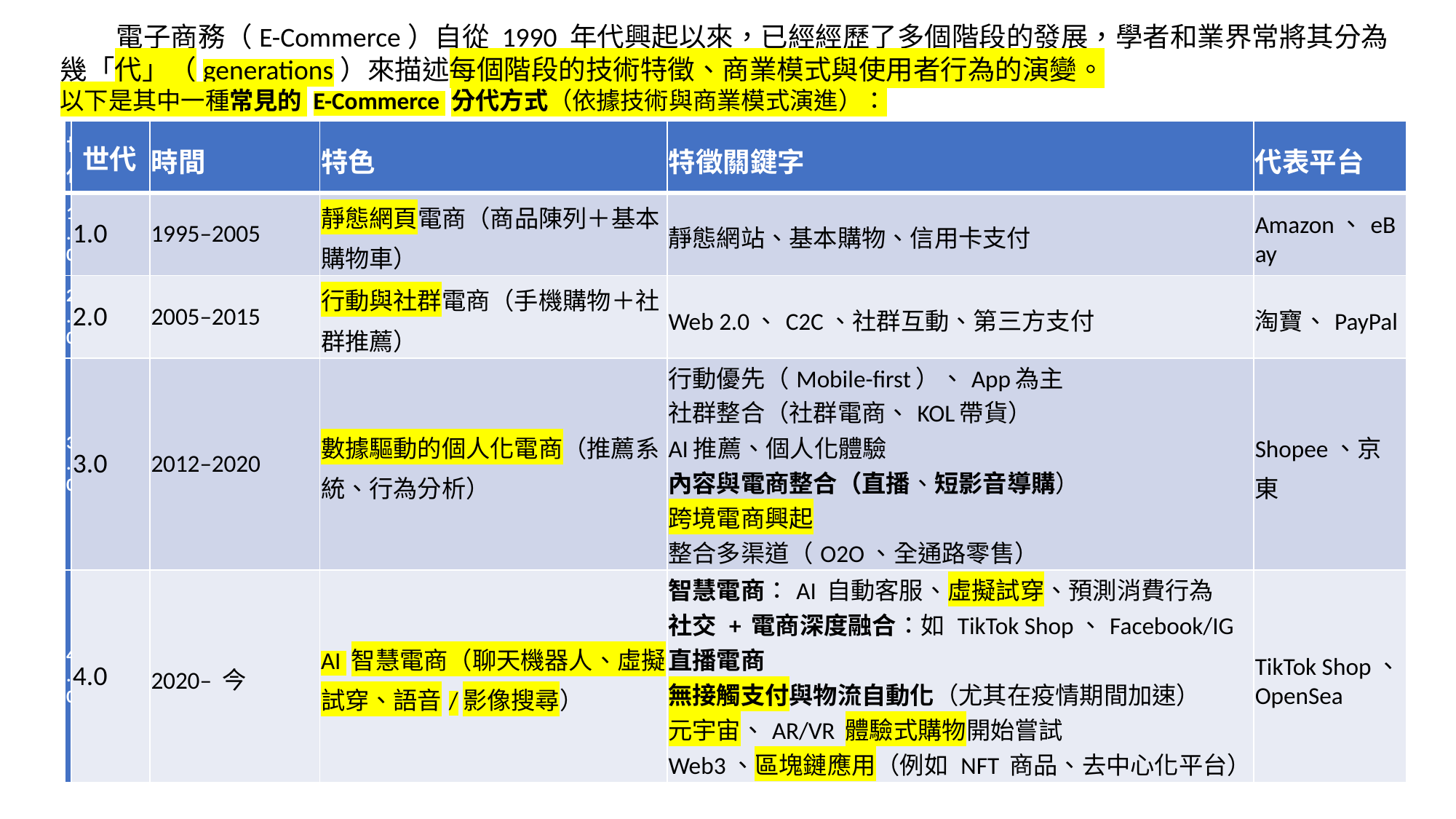

電子商務（E-Commerce）自從 1990 年代興起以來，已經經歷了多個階段的發展，學者和業界常將其分為幾「代」（generations）來描述每個階段的技術特徵、商業模式與使用者行為的演變。
以下是其中一種常見的 E-Commerce 分代方式（依據技術與商業模式演進）：
#
| 世代 | 世代 | 時間 | 特色 | 特徵關鍵字 | 代表平台 |
| --- | --- | --- | --- | --- | --- |
| 1.0 | 1.0 | 1995–2005 | 靜態網頁電商（商品陳列＋基本購物車） | 靜態網站、基本購物、信用卡支付 | Amazon、eBay |
| 2.0 | 2.0 | 2005–2015 | 行動與社群電商（手機購物＋社群推薦） | Web 2.0、C2C、社群互動、第三方支付 | 淘寶、PayPal |
| 3.0 | 3.0 | 2012–2020 | 數據驅動的個人化電商（推薦系統、行為分析） | 行動優先（Mobile-first）、App為主 社群整合（社群電商、KOL帶貨） AI推薦、個人化體驗 內容與電商整合（直播、短影音導購） 跨境電商興起 整合多渠道（O2O、全通路零售） | Shopee、京東 |
| 4.0 | 4.0 | 2020– 今 | AI 智慧電商（聊天機器人、虛擬試穿、語音/影像搜尋） | 智慧電商：AI 自動客服、虛擬試穿、預測消費行為 社交 + 電商深度融合：如 TikTok Shop、Facebook/IG 直播電商 無接觸支付與物流自動化（尤其在疫情期間加速） 元宇宙、AR/VR 體驗式購物開始嘗試 Web3、區塊鏈應用（例如 NFT 商品、去中心化平台） | TikTok Shop、OpenSea |